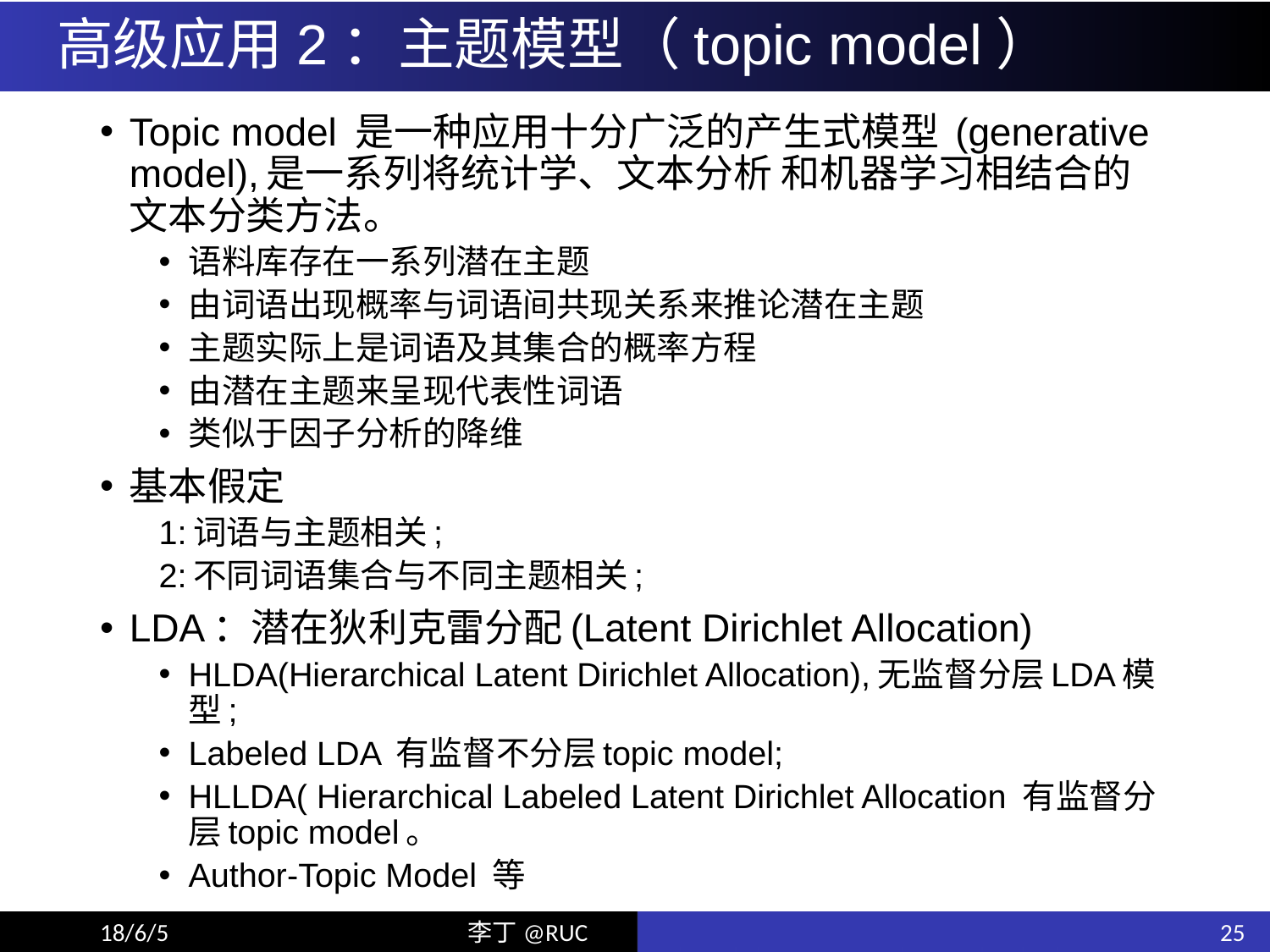

# 高级应用2：主题模型（topic model）
Topic model 是一种应用十分广泛的产生式模型 (generative model),是一系列将统计学、文本分析 和机器学习相结合的文本分类方法。
语料库存在一系列潜在主题
由词语出现概率与词语间共现关系来推论潜在主题
主题实际上是词语及其集合的概率方程
由潜在主题来呈现代表性词语
类似于因子分析的降维
基本假定
1:词语与主题相关;
2:不同词语集合与不同主题相关;
LDA：潜在狄利克雷分配(Latent Dirichlet Allocation)
HLDA(Hierarchical Latent Dirichlet Allocation),无监督分层LDA模型;
Labeled LDA 有监督不分层topic model;
HLLDA( Hierarchical Labeled Latent Dirichlet Allocation 有监督分层topic model。
Author-Topic Model 等
25
18/6/5
李丁@RUC